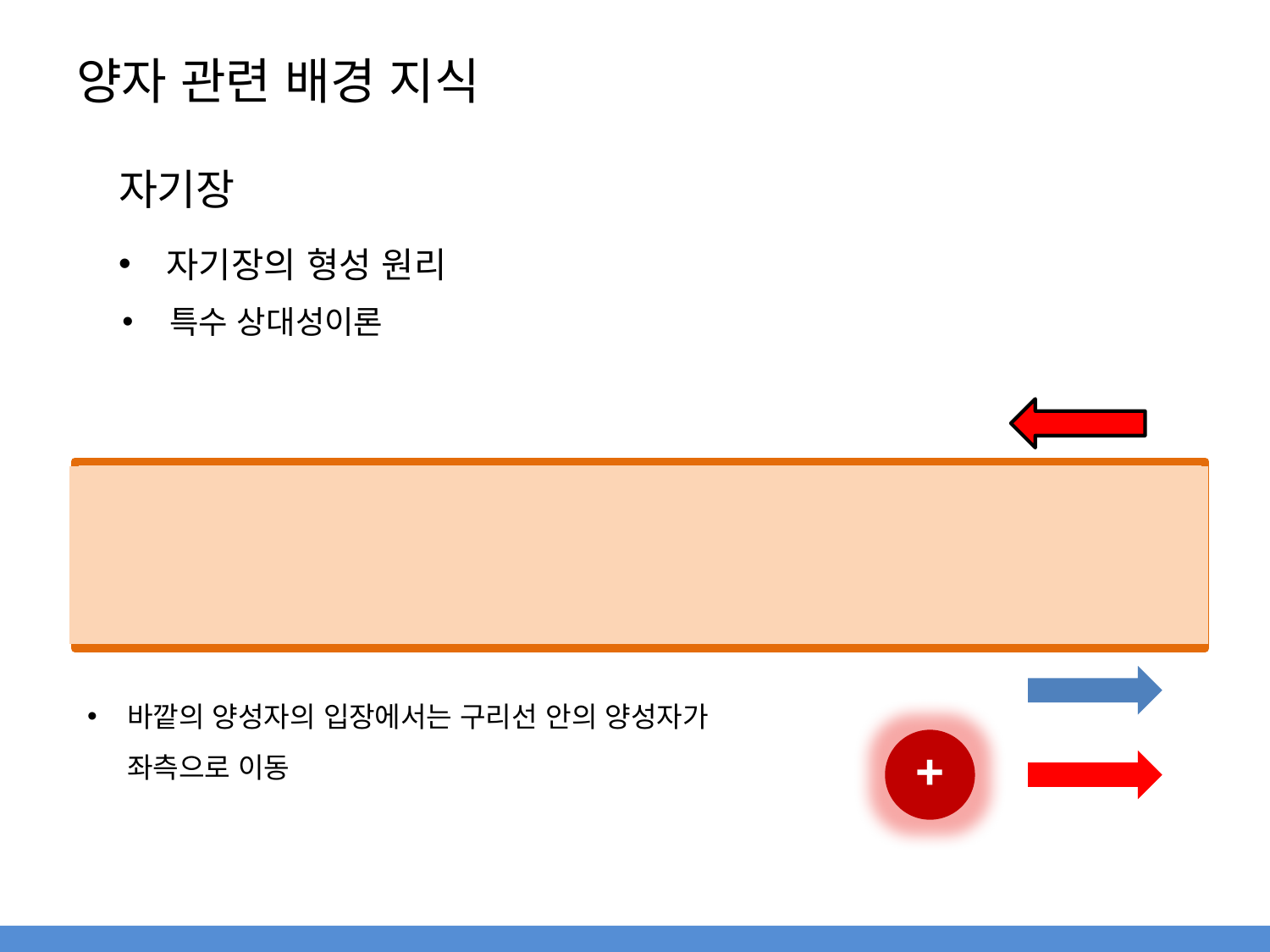

# 양자 관련 배경 지식
자기장
자기장의 형성 원리
특수 상대성이론

바깥의 양성자의 입장에서는 구리선 안의 양성자가 좌측으로 이동

+